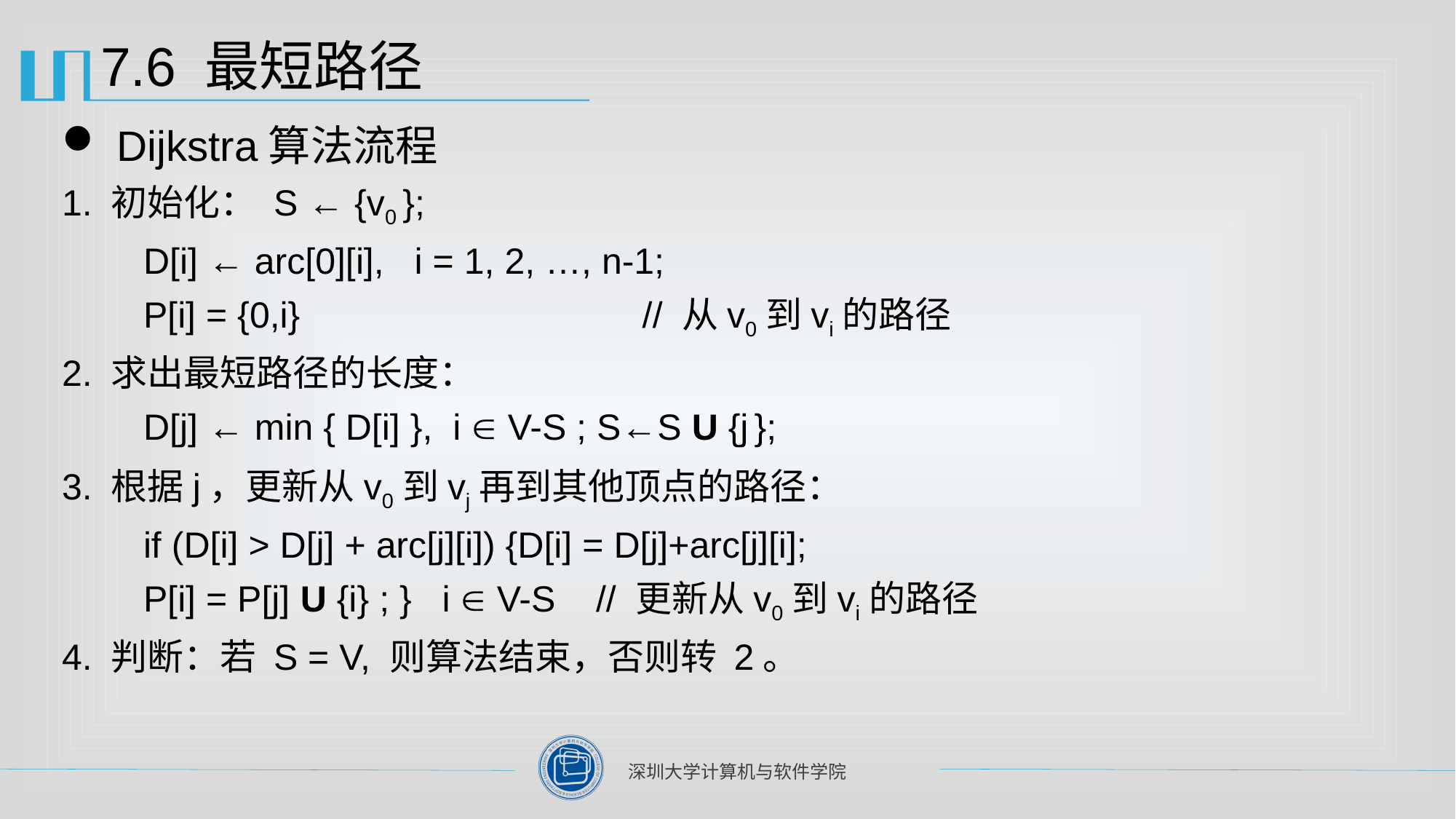

# 7.6 最短路径
Dijkstra算法流程
1. 初始化： S ← {v0 };
        D[i] ← arc[0][i],   i = 1, 2, …, n-1;
        P[i] = {0,i} 			       // 从v0到vi的路径
2. 求出最短路径的长度：
        D[j] ← min { D[i] },  i ∈ V-S ; S←S U {j };
3. 根据j，更新从v0到vj再到其他顶点的路径：
        if (D[i] > D[j] + arc[j][i]) {D[i] = D[j]+arc[j][i];
        P[i] = P[j] U {i} ; }   i ∈ V-S    // 更新从v0到vi的路径
4. 判断：若 S = V, 则算法结束，否则转 2。

125